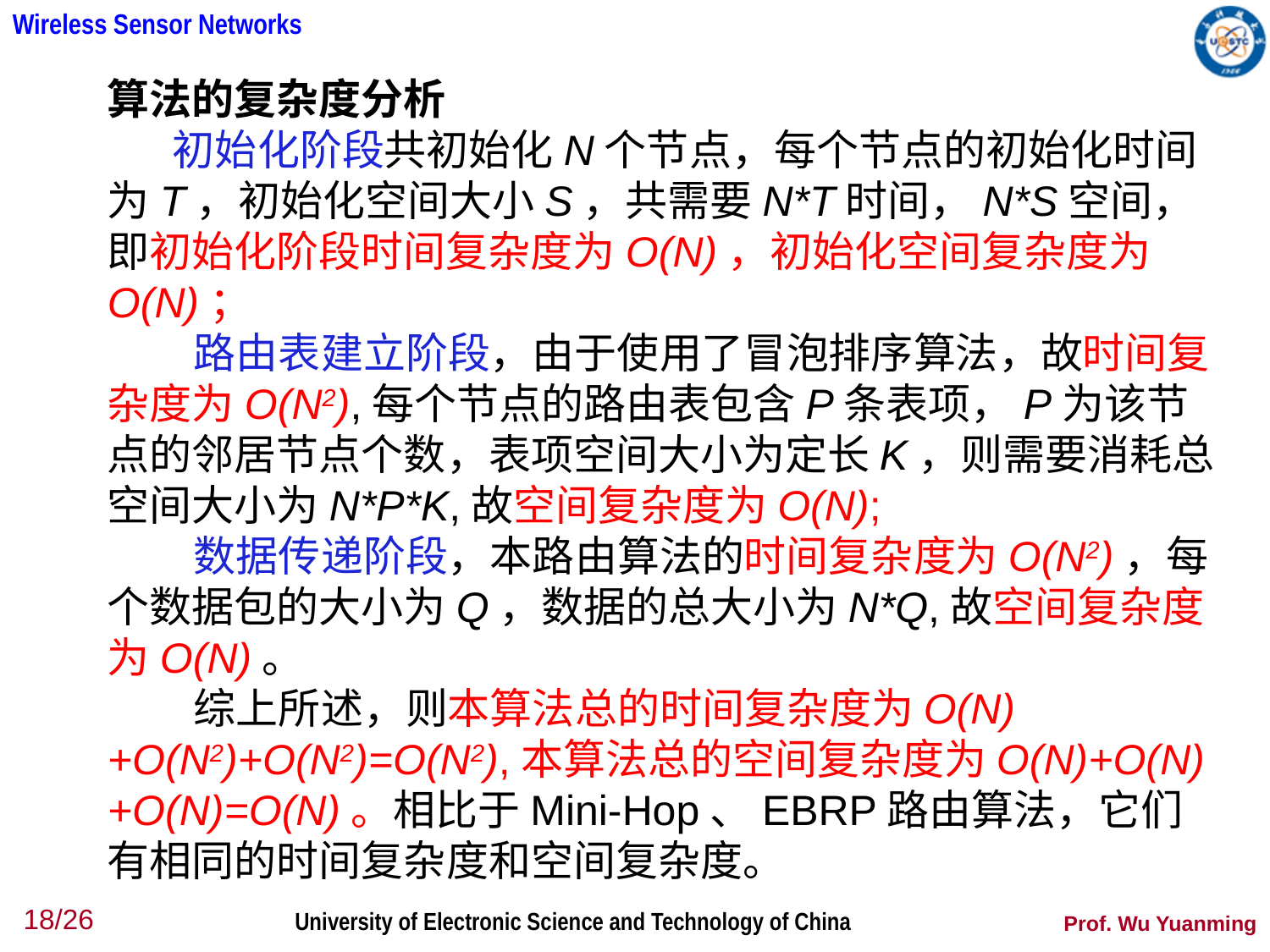

算法的复杂度分析
        初始化阶段共初始化N个节点，每个节点的初始化时间为T，初始化空间大小S，共需要N*T时间，N*S空间，即初始化阶段时间复杂度为O(N)，初始化空间复杂度为O(N)；
        路由表建立阶段，由于使用了冒泡排序算法，故时间复杂度为O(N2),每个节点的路由表包含P条表项，P为该节点的邻居节点个数，表项空间大小为定长K，则需要消耗总空间大小为N*P*K,故空间复杂度为O(N);
        数据传递阶段，本路由算法的时间复杂度为O(N2)，每个数据包的大小为Q，数据的总大小为N*Q,故空间复杂度为O(N)。
        综上所述，则本算法总的时间复杂度为O(N)+O(N2)+O(N2)=O(N2),本算法总的空间复杂度为O(N)+O(N)+O(N)=O(N)。相比于Mini-Hop、EBRP路由算法，它们有相同的时间复杂度和空间复杂度。
18/26